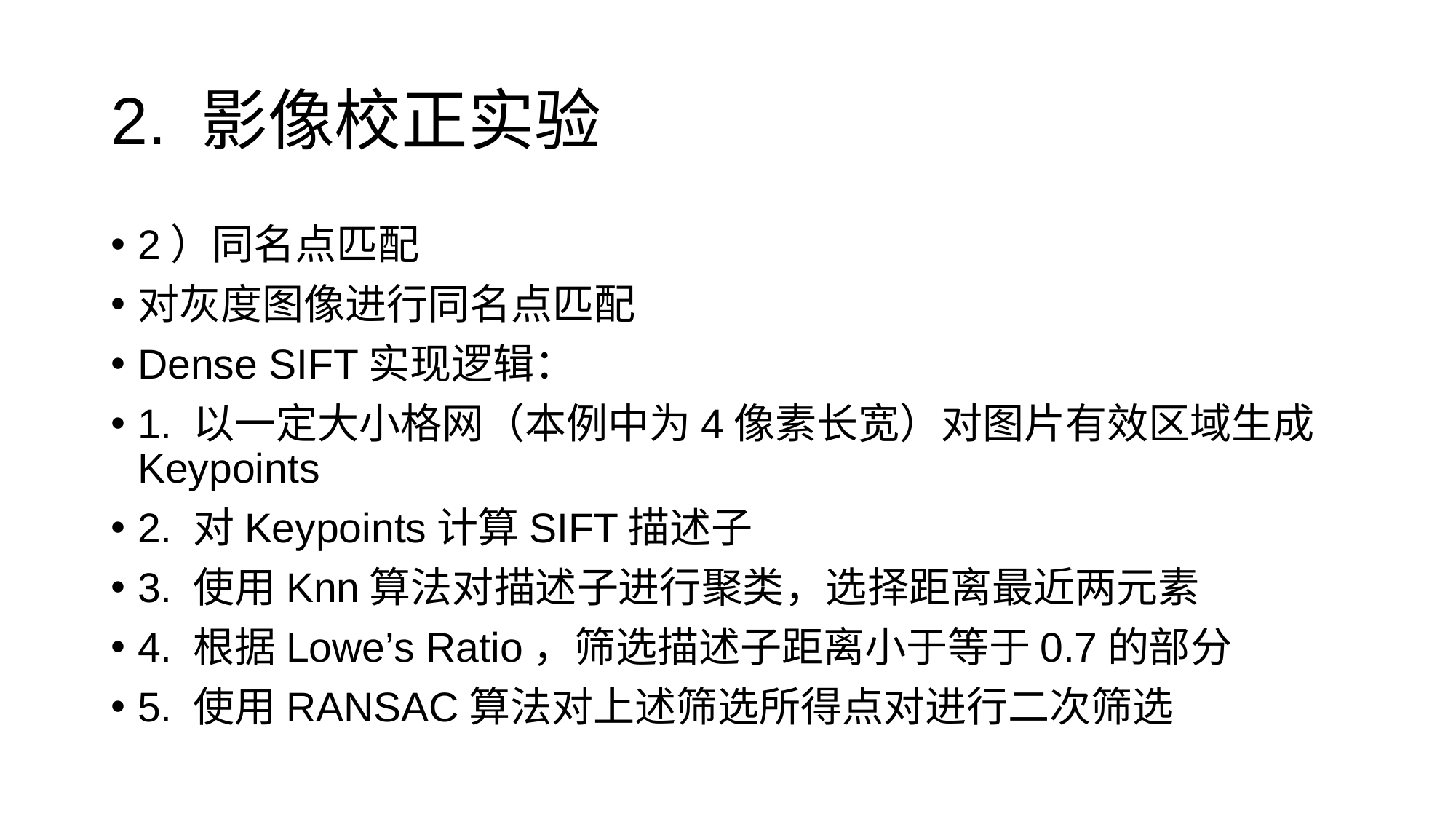

# 2. 影像校正实验
2）同名点匹配
对灰度图像进行同名点匹配
Dense SIFT实现逻辑：
1. 以一定大小格网（本例中为4像素长宽）对图片有效区域生成Keypoints
2. 对Keypoints计算SIFT描述子
3. 使用Knn算法对描述子进行聚类，选择距离最近两元素
4. 根据Lowe’s Ratio，筛选描述子距离小于等于0.7的部分
5. 使用RANSAC算法对上述筛选所得点对进行二次筛选